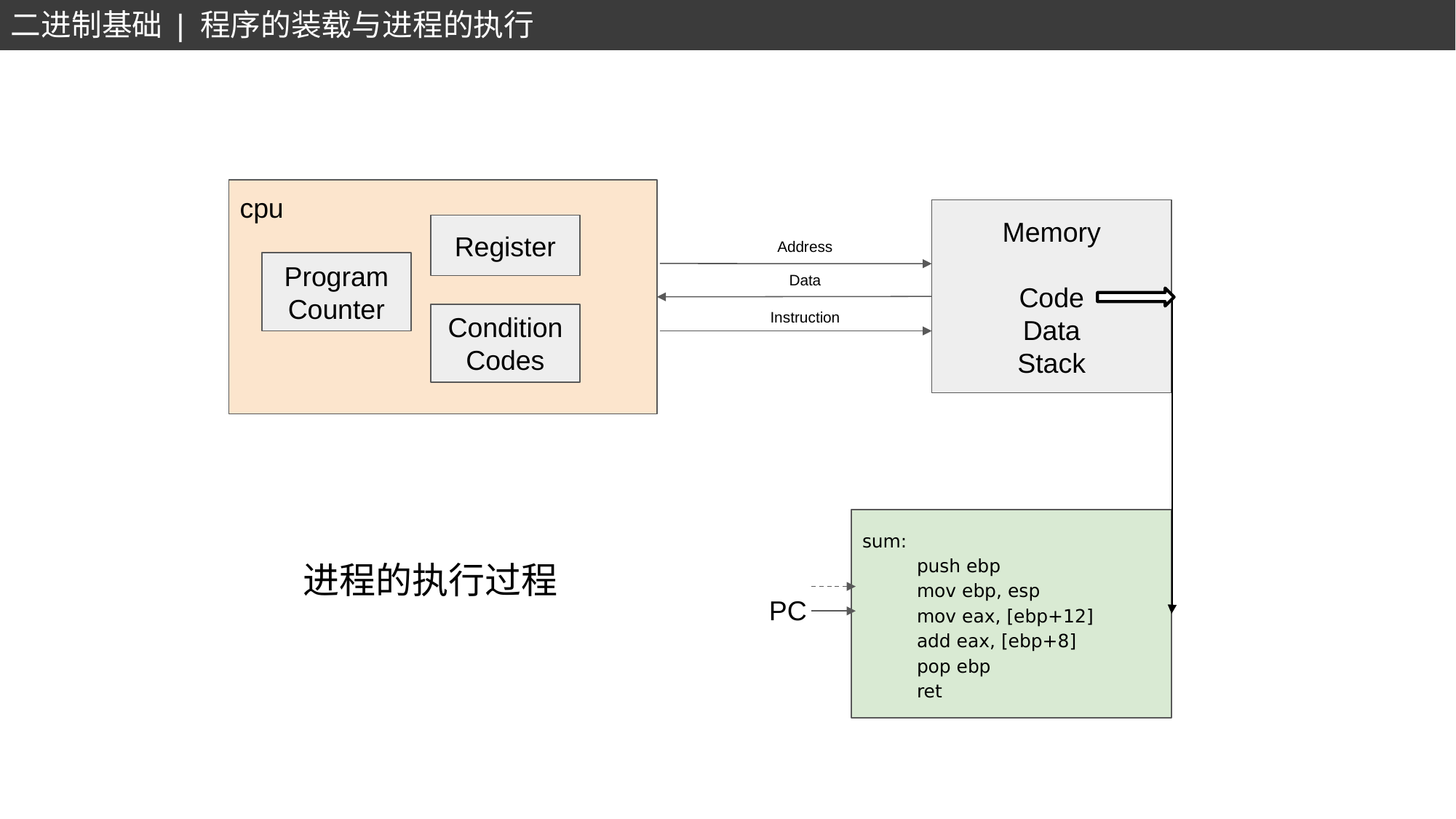

二进制基础 | 程序的装载与进程的执行
cpu
Memory

Code
Data
Stack
Register
Address
Program Counter
Data

Instruction
Condition Codes
sum:
push ebp
mov ebp, esp
mov eax, [ebp+12]
add eax, [ebp+8]
pop ebp
ret
进程的执行过程
PC